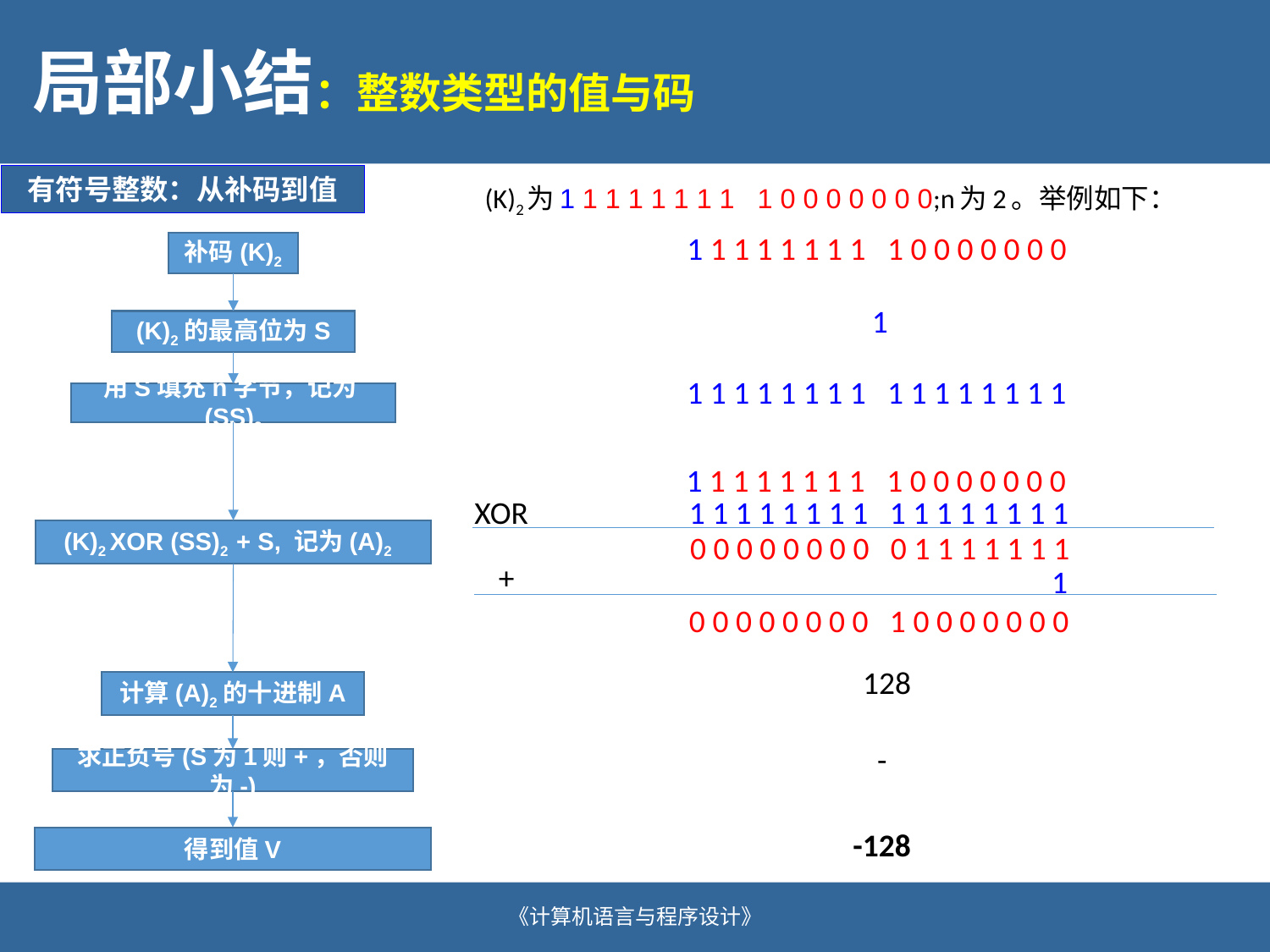

# 局部小结：整数类型的值与码
有符号整数：从补码到值
(K)2为1 1 1 1 1 1 1 1   1 0 0 0 0 0 0 0;n为2。举例如下：
1 1 1 1 1 1 1 1   1 0 0 0 0 0 0 0
补码(K)2
1
(K)2的最高位为S
1 1 1 1 1 1 1 1   1 1 1 1 1 1 1 1
用S填充n字节，记为(SS)2
1 1 1 1 1 1 1 1   1 0 0 0 0 0 0 0
1 1 1 1 1 1 1 1   1 1 1 1 1 1 1 1
XOR
(K)2 XOR (SS)2  + S, 记为(A)2
0 0 0 0 0 0 0 0   0 1 1 1 1 1 1 1
+
                      1
0 0 0 0 0 0 0 0   1 0 0 0 0 0 0 0
128
计算(A)2的十进制A
-
求正负号(S为1则+，否则为-)
-128
得到值V

《计算机语言与程序设计》
65